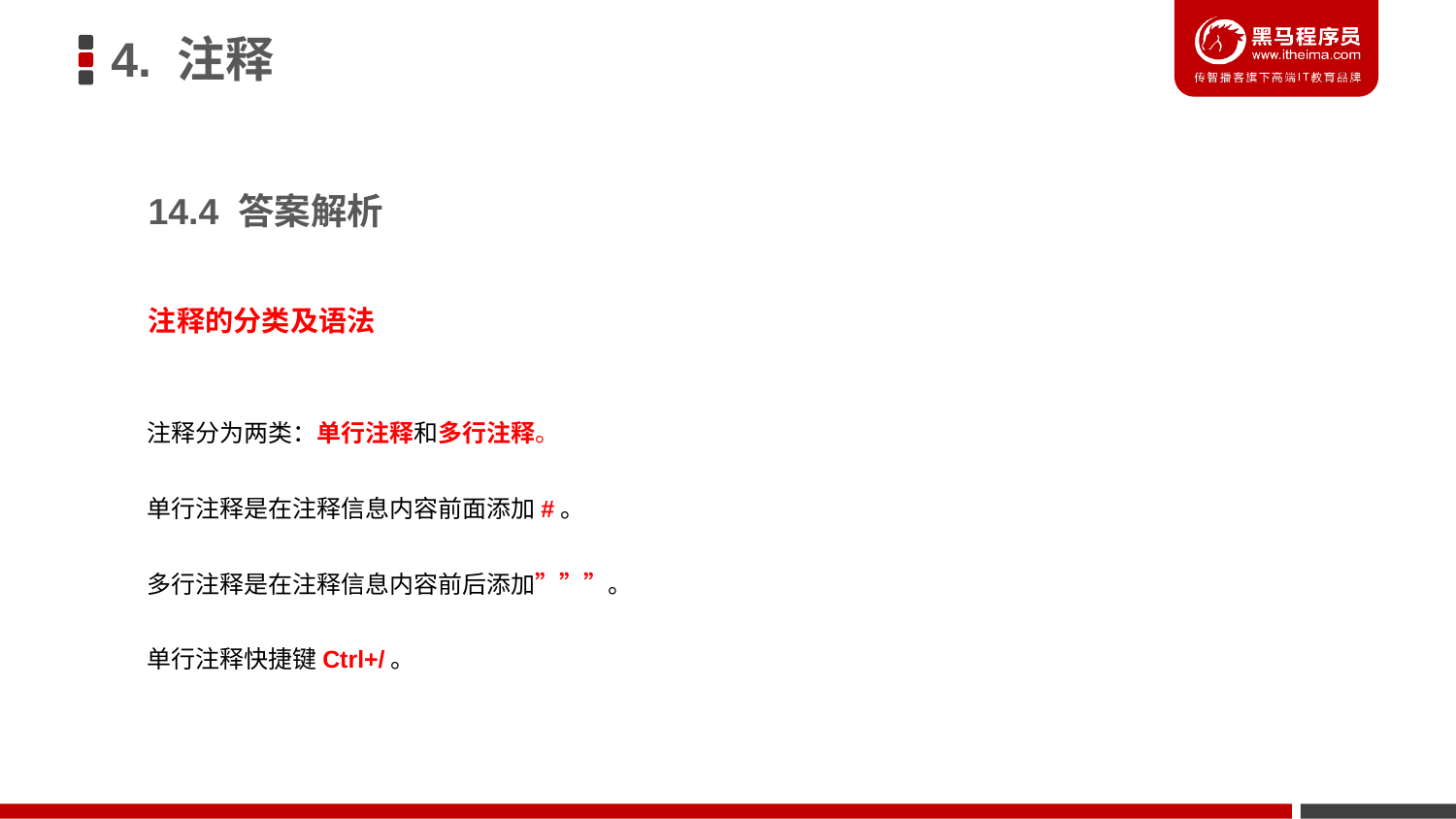

4. 注释
14.4 答案解析
注释的分类及语法
注释分为两类：单行注释和多行注释。

单行注释是在注释信息内容前面添加#。

多行注释是在注释信息内容前后添加”””。

单行注释快捷键Ctrl+/。